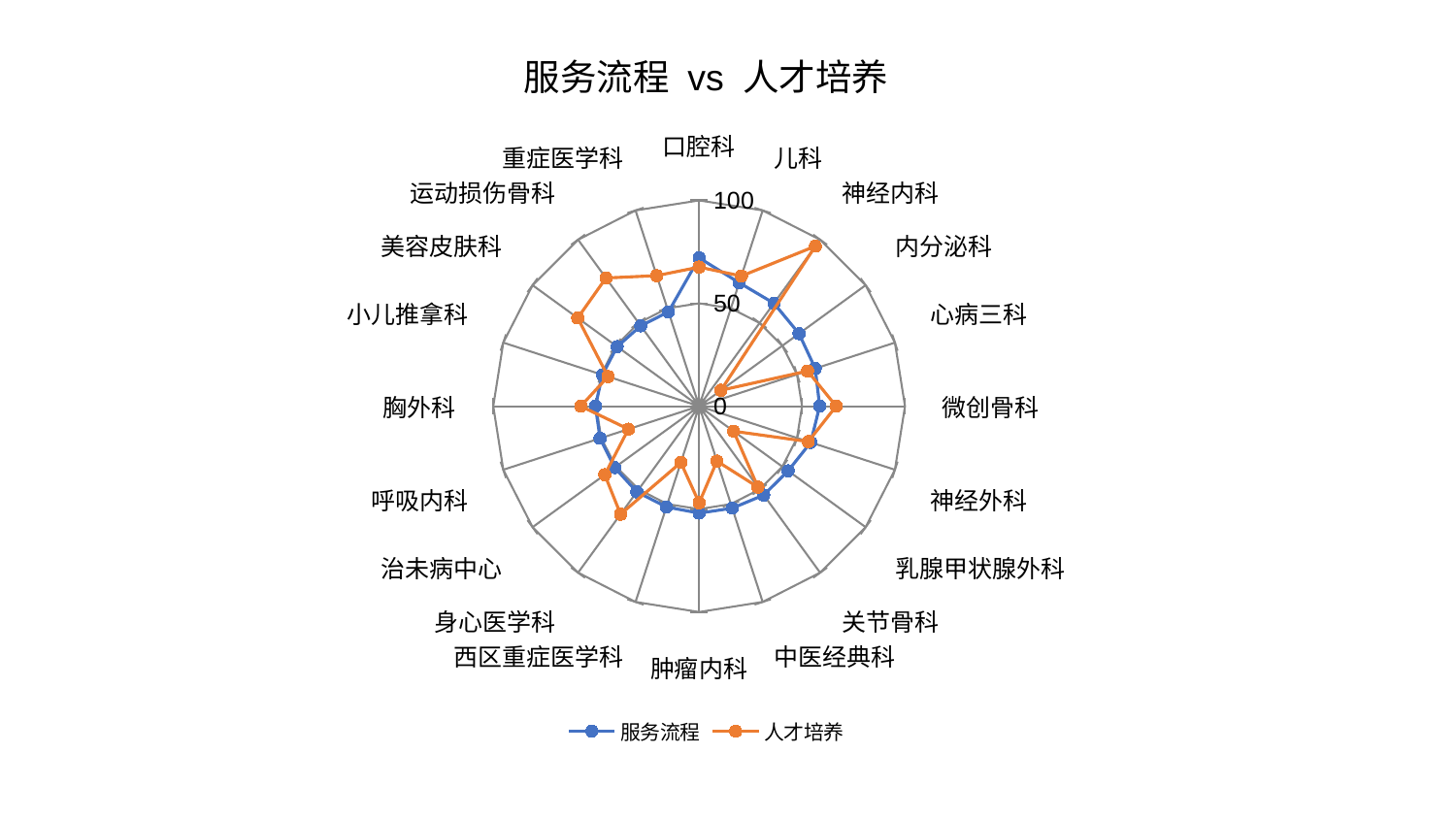

### Chart: 服务流程 vs 人才培养

| Category | 服务流程 | 人才培养 |
|---|---|---|
| 口腔科 | 72.06650300660205 | 67.58628125388816 |
| 儿科 | 63.0644415547862 | 66.49312757808083 |
| 神经内科 | 61.813598434654594 | 96.09529501415936 |
| 内分泌科 | 59.99562267547736 | 13.13726020592936 |
| 心病三科 | 59.317837750281186 | 55.3979554441635 |
| 微创骨科 | 58.565737665445106 | 66.578878050736 |
| 神经外科 | 57.003136243526015 | 55.758541246830134 |
| 乳腺甲状腺外科 | 53.45619360568958 | 20.723730299587476 |
| 关节骨科 | 53.38901610240846 | 48.60007203692599 |
| 中医经典科 | 52.12048285874284 | 28.07798893508787 |
| 肿瘤内科 | 51.94967899684676 | 46.96803724161324 |
| 西区重症医学科 | 51.51414878051307 | 28.777956558568178 |
| 身心医学科 | 51.44787124449769 | 64.89809555006661 |
| 治未病中心 | 50.75302219730621 | 56.656726554507436 |
| 呼吸内科 | 50.58085438909234 | 36.10074051928423 |
| 胸外科 | 50.37189937336622 | 57.48762312702288 |
| 小儿推拿科 | 49.39914561045856 | 46.5261354543596 |
| 美容皮肤科 | 49.231804717610956 | 72.89859545684196 |
| 运动损伤骨科 | 48.26270642594781 | 76.99363719175481 |
| 重症医学科 | 48.209397511038084 | 66.68421363732249 |
66